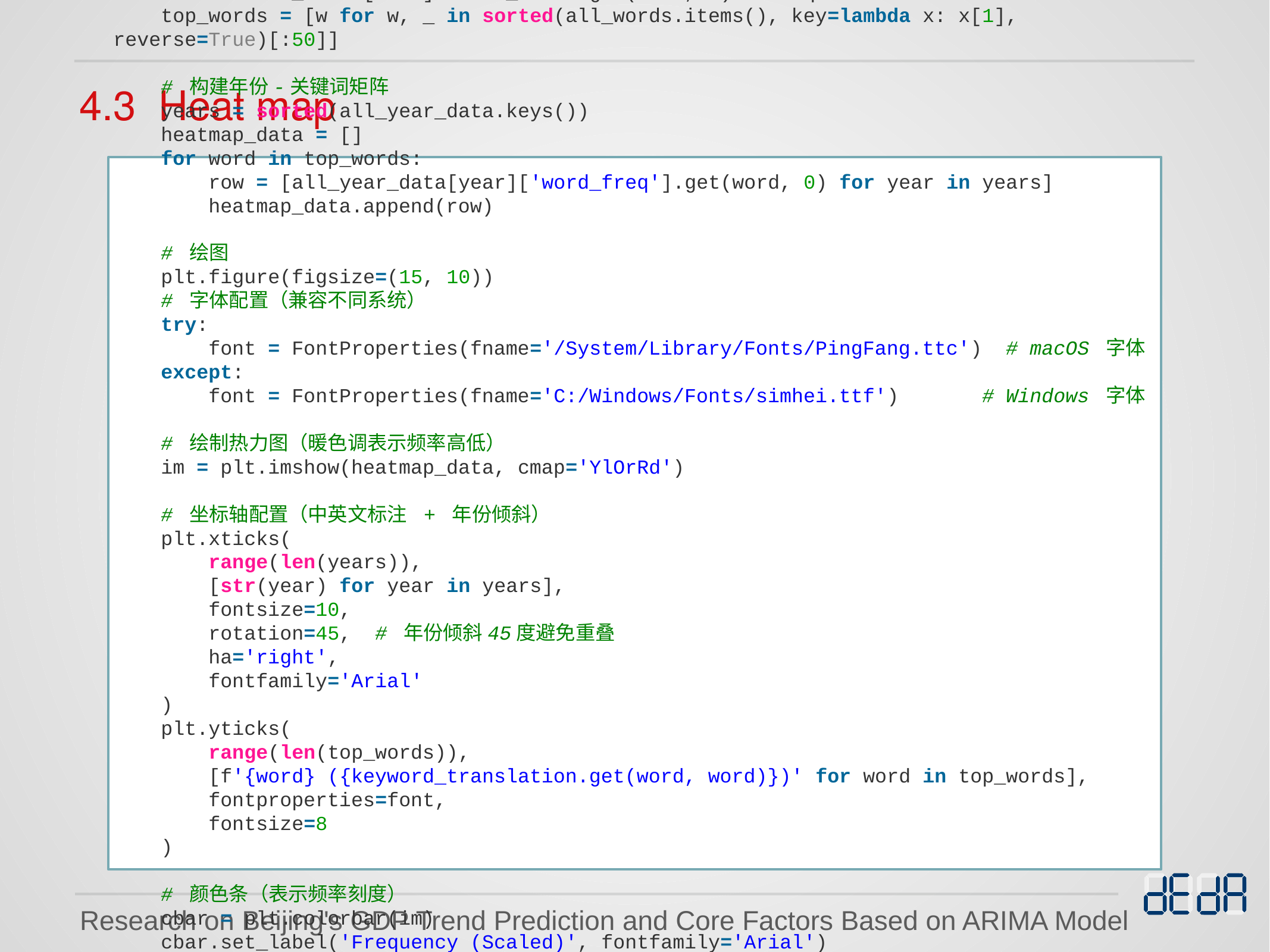

18
4.3  Heat map
# --------------------- 热力图生成函数 ---------------------
def generate_heatmap(all_year_data):
    """生成关键词热力图（带中英文标注、年份倾斜显示）"""
    # 整理数据：取所有年份中出现过的Top50关键词
    all_words = {}
    for year, data in all_year_data.items():
        for word, freq in data['word_freq'].items():
            all_words[word] = all_words.get(word, 0) + freq
    top_words = [w for w, _ in sorted(all_words.items(), key=lambda x: x[1], reverse=True)[:50]]

    # 构建年份-关键词矩阵
    years = sorted(all_year_data.keys())
    heatmap_data = []
    for word in top_words:
        row = [all_year_data[year]['word_freq'].get(word, 0) for year in years]
        heatmap_data.append(row)

    # 绘图
    plt.figure(figsize=(15, 10))
    # 字体配置（兼容不同系统）
    try:
        font = FontProperties(fname='/System/Library/Fonts/PingFang.ttc')  # macOS 字体
    except:
        font = FontProperties(fname='C:/Windows/Fonts/simhei.ttf')       # Windows 字体

    # 绘制热力图（暖色调表示频率高低）
    im = plt.imshow(heatmap_data, cmap='YlOrRd')

    # 坐标轴配置（中英文标注 + 年份倾斜）
    plt.xticks(
        range(len(years)),
        [str(year) for year in years],
        fontsize=10,
        rotation=45,  # 年份倾斜45度避免重叠
        ha='right',
        fontfamily='Arial'
    )
    plt.yticks(
        range(len(top_words)),
        [f'{word} ({keyword_translation.get(word, word)})' for word in top_words],
        fontproperties=font,
        fontsize=8
    )

    # 颜色条（表示频率刻度）
    cbar = plt.colorbar(im)
    cbar.set_label('Frequency (Scaled)', fontfamily='Arial')

    # 标题
    plt.title('Keyword Frequency Heatmap Across Years', fontsize=16, fontfamily='Arial')
    plt.tight_layout()

    # 保存图表
    output_path = os.path.join(CHART_DIR, 'keyword_heatmap.png')
    plt.savefig(output_path, dpi=300, bbox_inches='tight')
    plt.close()
    print(f"✅ 生成关键词热力图：{output_path}")